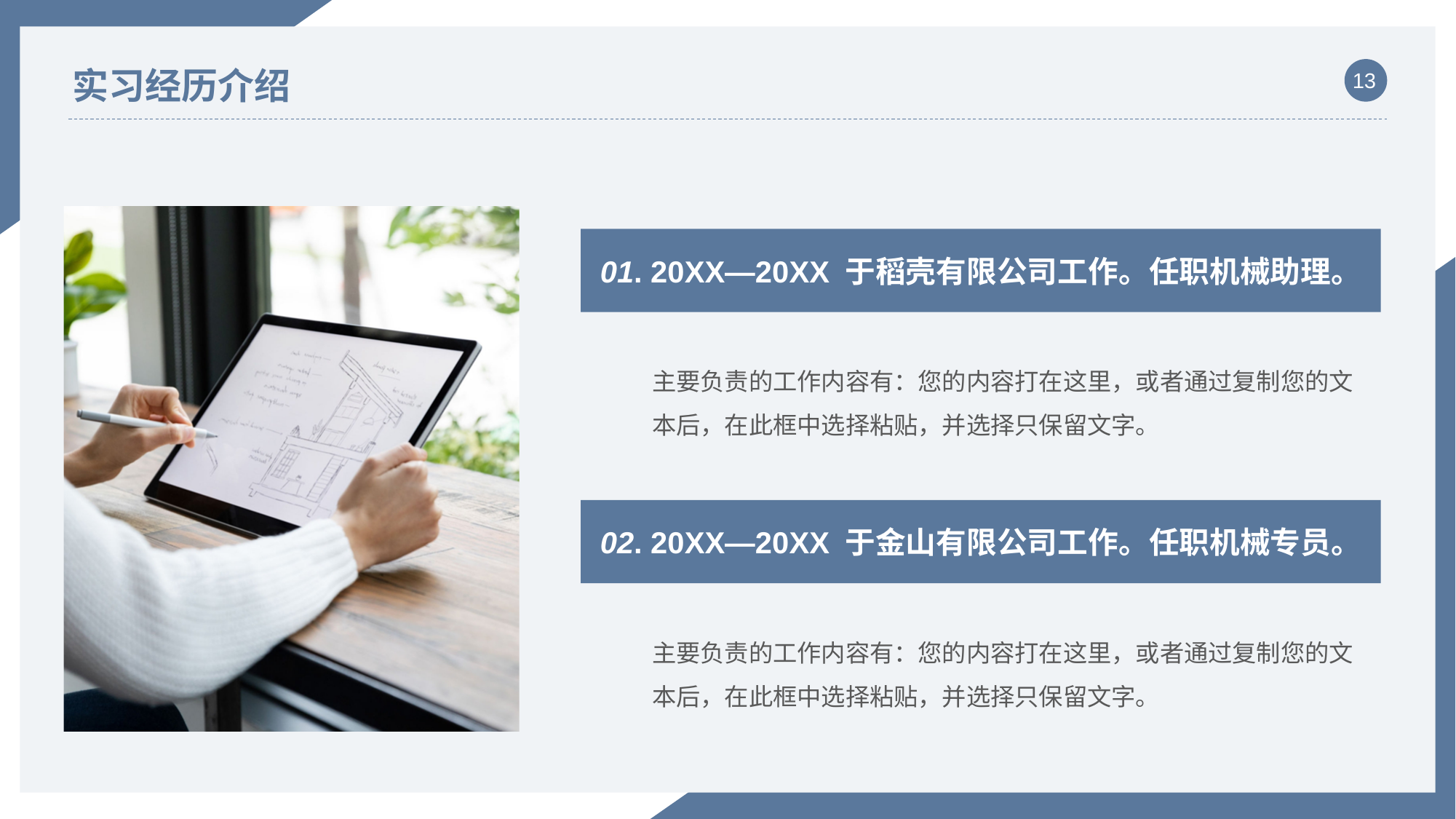

实习经历介绍

01. 20XX—20XX 于稻壳有限公司工作。任职机械助理。
主要负责的工作内容有：您的内容打在这里，或者通过复制您的文本后，在此框中选择粘贴，并选择只保留文字。
02. 20XX—20XX 于金山有限公司工作。任职机械专员。
主要负责的工作内容有：您的内容打在这里，或者通过复制您的文本后，在此框中选择粘贴，并选择只保留文字。